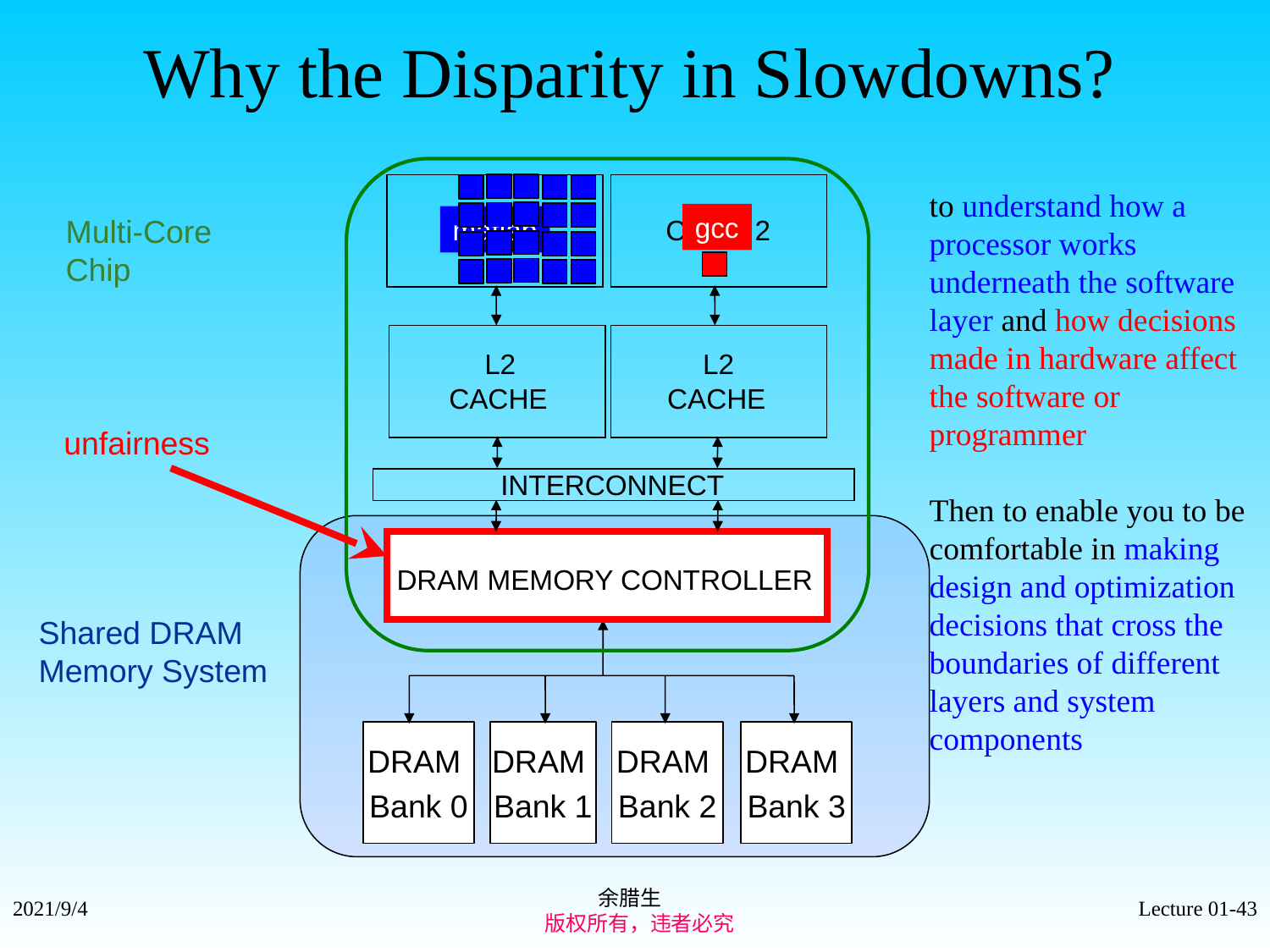

Why the Disparity in Slowdowns?

to understand how a processor works underneath the software layer and how decisions made in hardware affect the software or programmer

Then to enable you to be comfortable in making design and optimization decisions that cross the boundaries of different layers and system components
gcc
Multi-Core
Chip
CORE 1
matlab
CORE 2

    L2
CACHE
    L2
CACHE
unfairness
INTERCONNECT

DRAM MEMORY CONTROLLER
Shared DRAM
Memory System

DRAM
Bank 0
DRAM
Bank 1
DRAM
Bank 2
DRAM
Bank 3
余腊生
 版权所有，违者必究
2021/9/4
Lecture 01-43